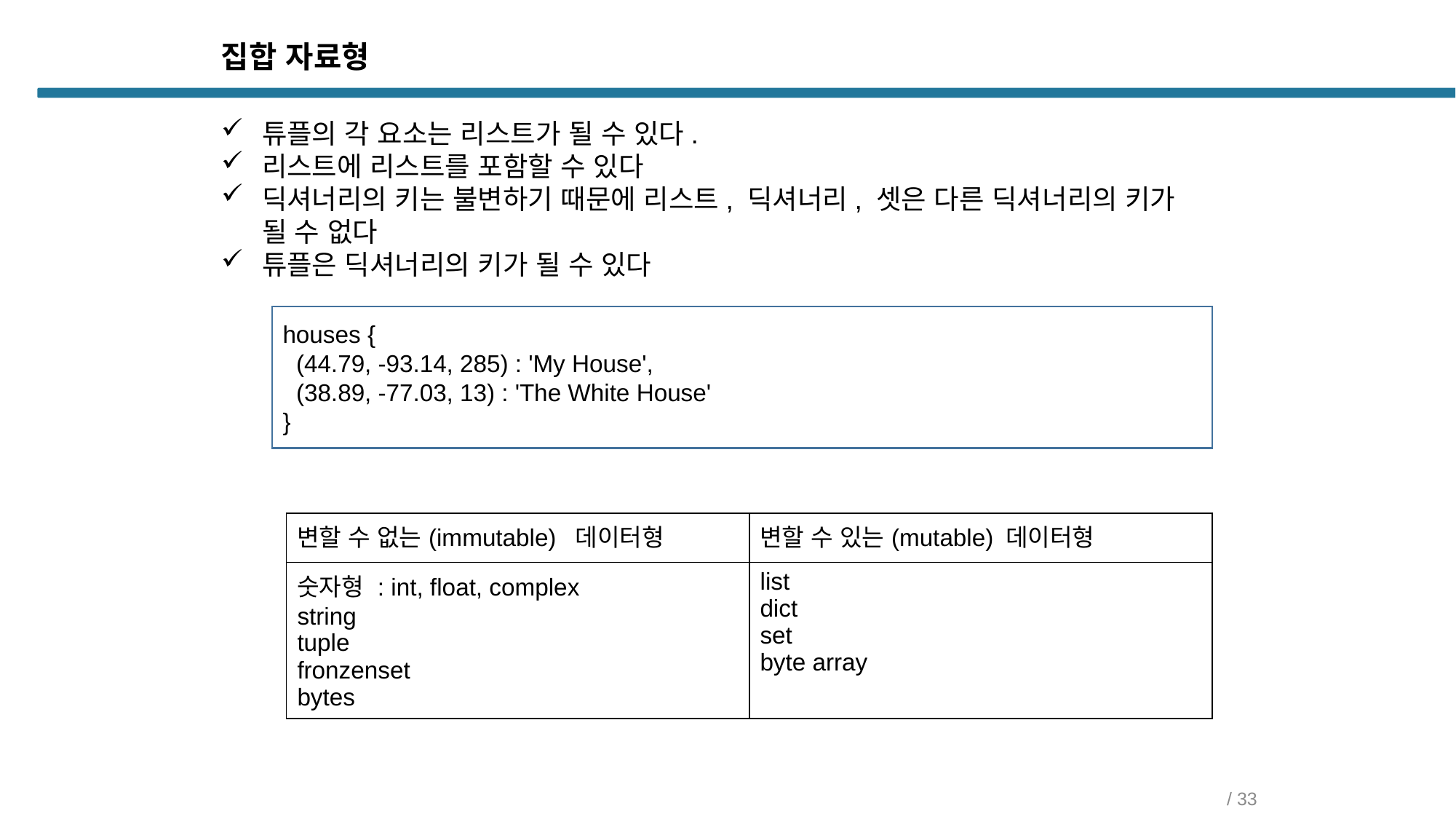

집합 자료형
튜플의 각 요소는 리스트가 될 수 있다.
리스트에 리스트를 포함할 수 있다
딕셔너리의 키는 불변하기 때문에 리스트, 딕셔너리, 셋은 다른 딕셔너리의 키가 될 수 없다
튜플은 딕셔너리의 키가 될 수 있다

houses {
  (44.79, -93.14, 285) : 'My House',
  (38.89, -77.03, 13) : 'The White House'
}
| 변할 수 없는(immutable) 데이터형 | 변할 수 있는(mutable) 데이터형 |
| --- | --- |
| 숫자형 : int, float, complex string tuple fronzenset bytes | list dict set byte array |
/ 33